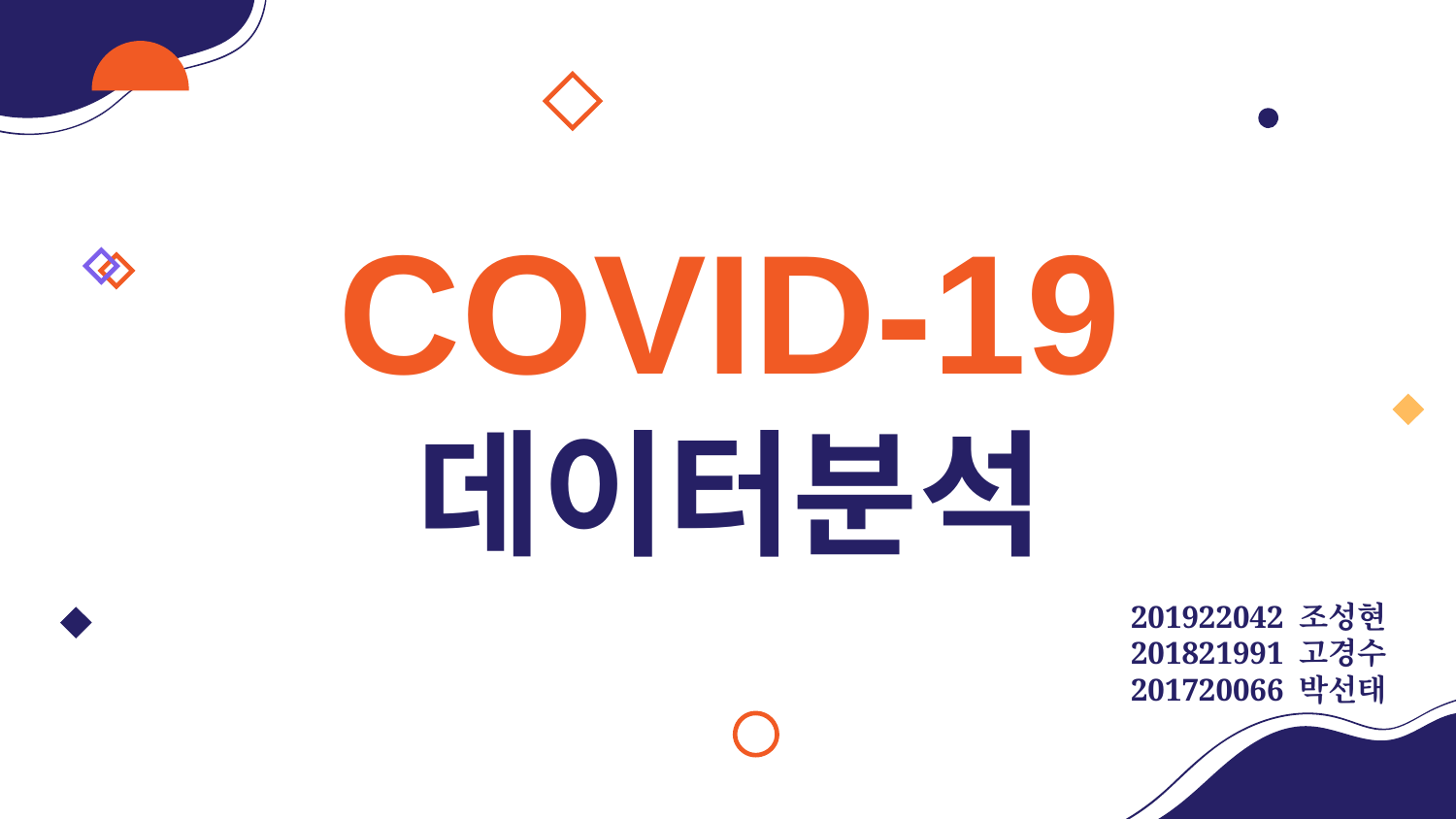

# COVID-19
데이터분석
201922042 조성현
201821991 고경수
201720066 박선태